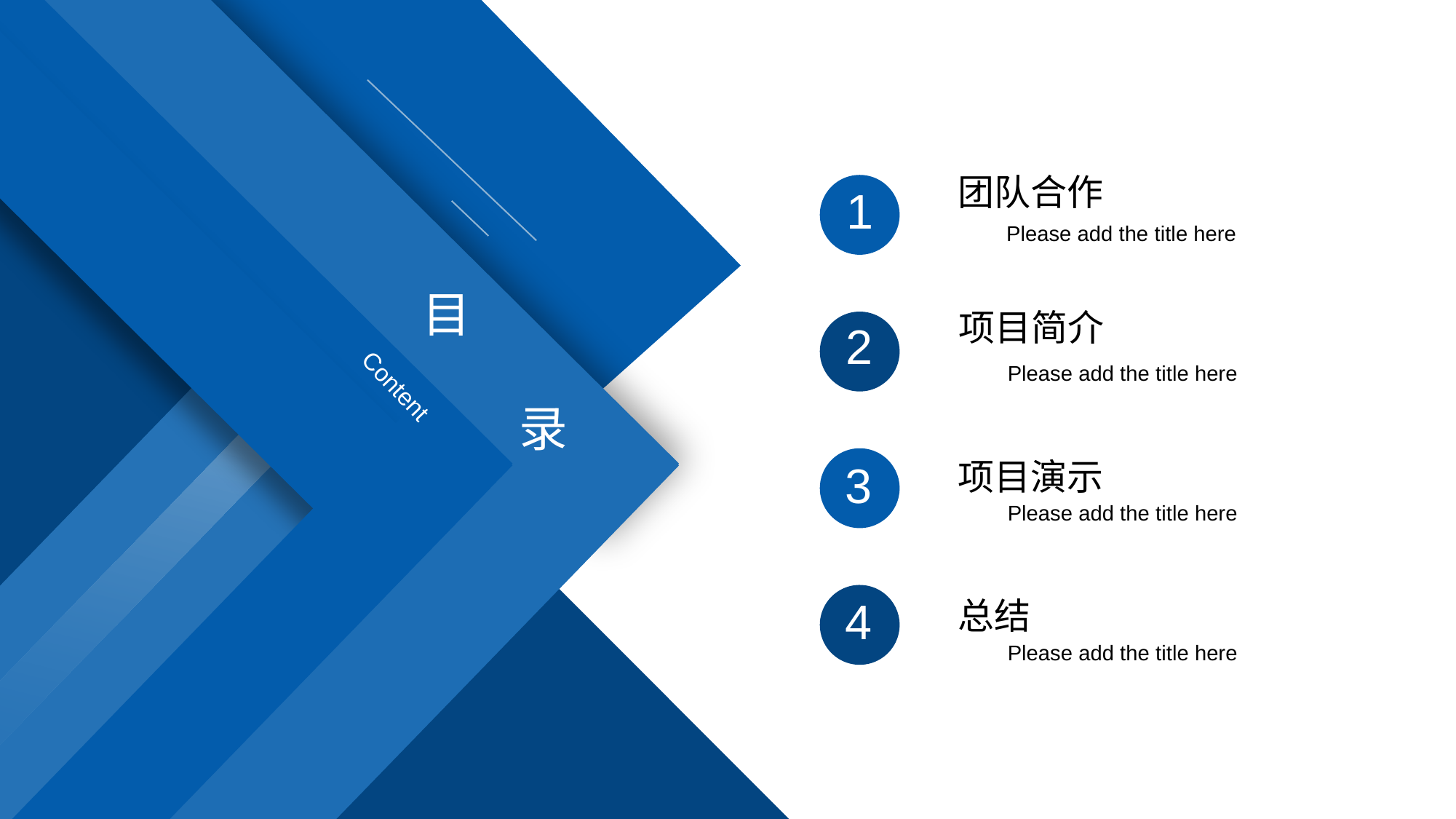

团队合作
Please add the title here

1

目
录

项目简介
Please add the title here
2

Content

3
项目演示
Please add the title here

4
总结
Please add the title here